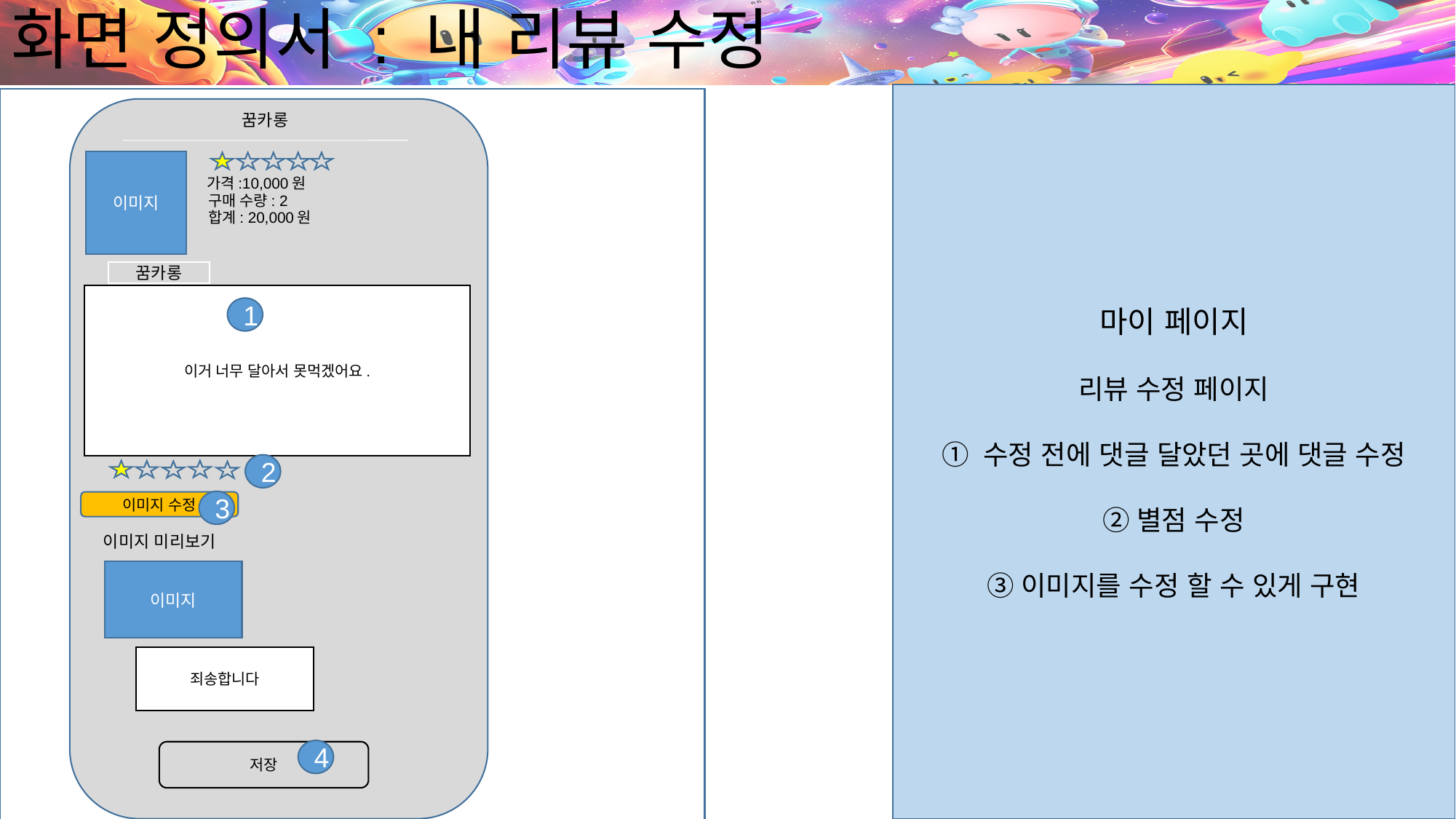

# 화면 정의서 : 내 리뷰 수정

마이 페이지

리뷰 수정 페이지

① 수정 전에 댓글 달았던 곳에 댓글 수정

②별점 수정

③이미지를 수정 할 수 있게 구현

꿈카롱
이미지

가격:10,000원
구매 수량: 2
합계: 20,000원
꿈카롱
이거 너무 달아서 못먹겠어요.
1
2

3
이미지 수정
이미지 미리보기
이미지
죄송합니다
4
저장